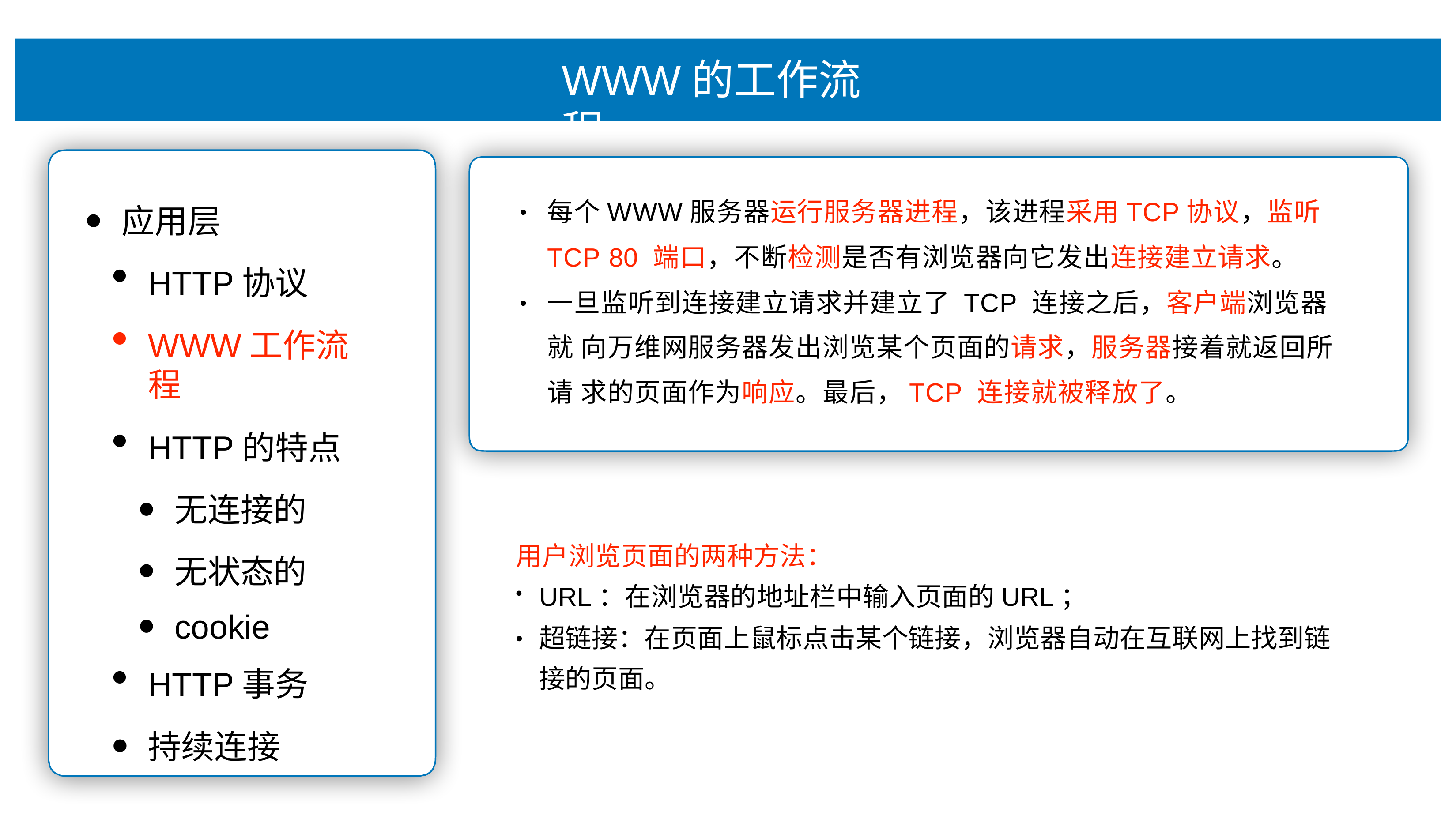

# WWW的⼯作流程

每个WWW服务器运⾏服务器进程，该进程采⽤TCP协议，监听
TCP 80 端⼝，不断检测是否有浏览器向它发出连接建⽴请求。
⼀旦监听到连接建⽴请求并建⽴了 TCP 连接之后，客户端浏览器就 向万维⽹服务器发出浏览某个⻚⾯的请求，服务器接着就返回所请 求的⻚⾯作为响应。最后，TCP 连接就被释放了。
应⽤层
HTTP协议
WWW⼯作流程
HTTP的特点
⽆连接的
⽆状态的
cookie
HTTP事务
持续连接
•
•
⽤户浏览⻚⾯的两种⽅法：
URL：在浏览器的地址栏中输⼊⻚⾯的URL；
超链接：在⻚⾯上⿏标点击某个链接，浏览器⾃动在互联⽹上找到链 接的⻚⾯。
•